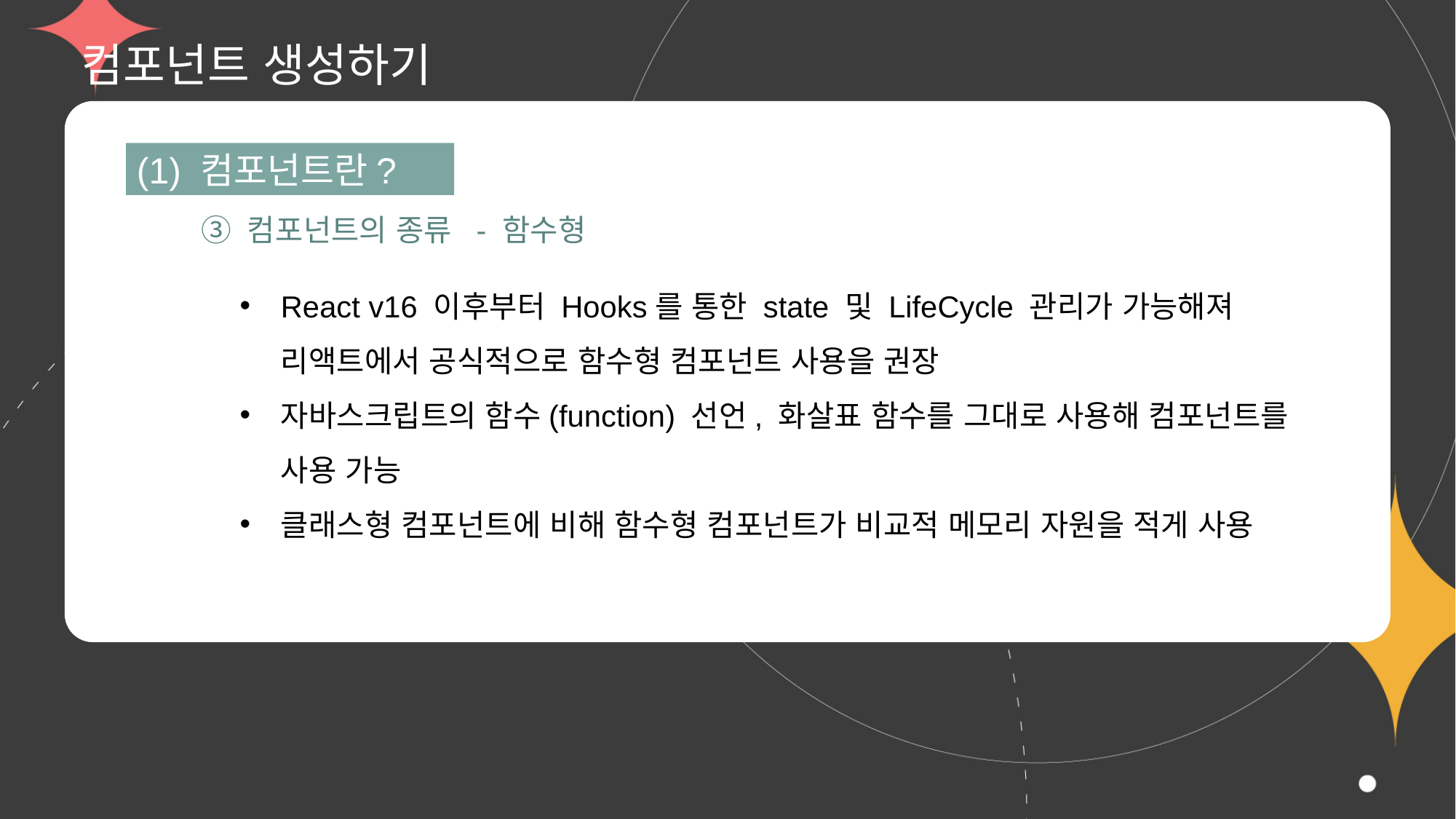

# 컴포넌트 생성하기
(1) 컴포넌트란?
③ 컴포넌트의 종류  - 함수형
React v16 이후부터 Hooks를 통한 state 및 LifeCycle 관리가 가능해져 리액트에서 공식적으로 함수형 컴포넌트 사용을 권장
자바스크립트의 함수(function) 선언, 화살표 함수를 그대로 사용해 컴포넌트를
사용 가능
클래스형 컴포넌트에 비해 함수형 컴포넌트가 비교적 메모리 자원을 적게 사용